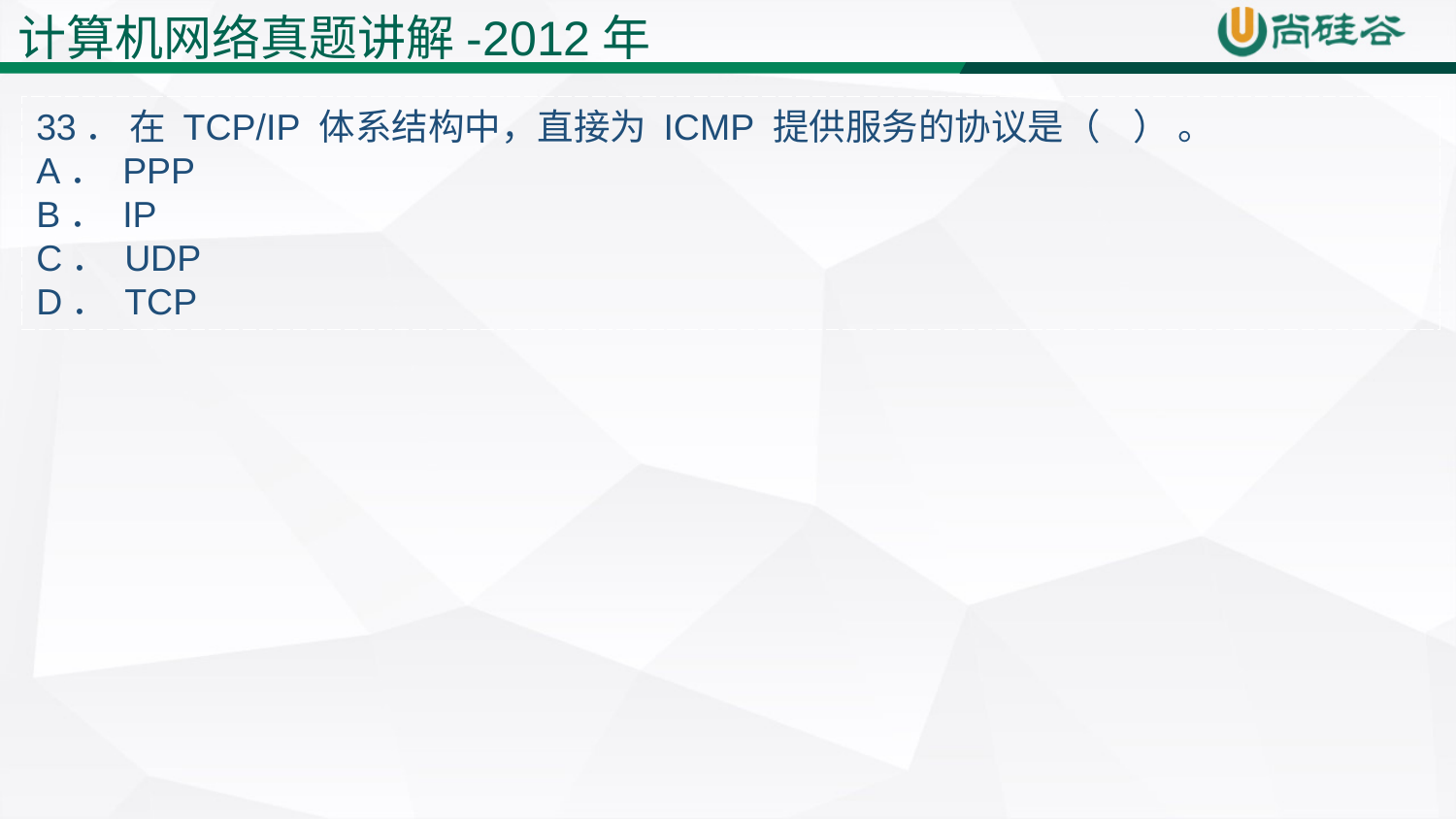

计算机网络真题讲解-2012年

33． 在 TCP/IP 体系结构中，直接为 ICMP 提供服务的协议是（    ） 。
A． PPP
B． IP
C． UDP
D． TCP